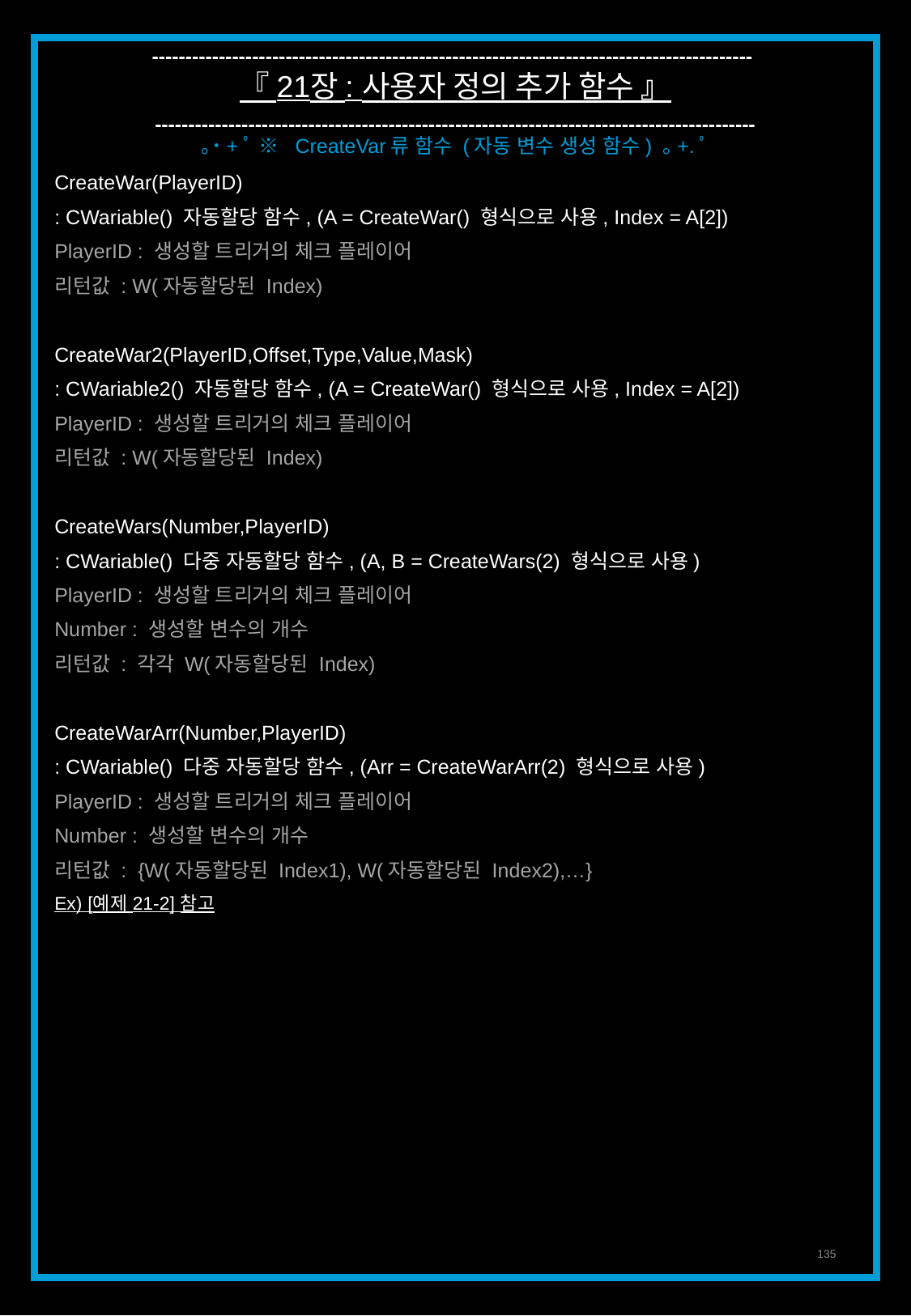

------------------------------------------------------------------------------------------
『 21장 : 사용자 정의 추가 함수 』
------------------------------------------------------------------------------------------

｡˙+ﾟ ※  CreateVar류 함수 (자동 변수 생성 함수) ｡+.ﾟ
CreateWar(PlayerID)
: CWariable() 자동할당 함수, (A = CreateWar() 형식으로 사용, Index = A[2])
PlayerID : 생성할 트리거의 체크 플레이어
리턴값 : W(자동할당된 Index)

CreateWar2(PlayerID,Offset,Type,Value,Mask)
: CWariable2() 자동할당 함수, (A = CreateWar() 형식으로 사용, Index = A[2])
PlayerID : 생성할 트리거의 체크 플레이어
리턴값 : W(자동할당된 Index)

CreateWars(Number,PlayerID)
: CWariable() 다중 자동할당 함수, (A, B = CreateWars(2) 형식으로 사용)
PlayerID : 생성할 트리거의 체크 플레이어
Number : 생성할 변수의 개수
리턴값 : 각각 W(자동할당된 Index)

CreateWarArr(Number,PlayerID)
: CWariable() 다중 자동할당 함수, (Arr = CreateWarArr(2) 형식으로 사용)
PlayerID : 생성할 트리거의 체크 플레이어
Number : 생성할 변수의 개수
리턴값 :  {W(자동할당된 Index1), W(자동할당된 Index2),…}
Ex) [예제 21-2] 참고
135